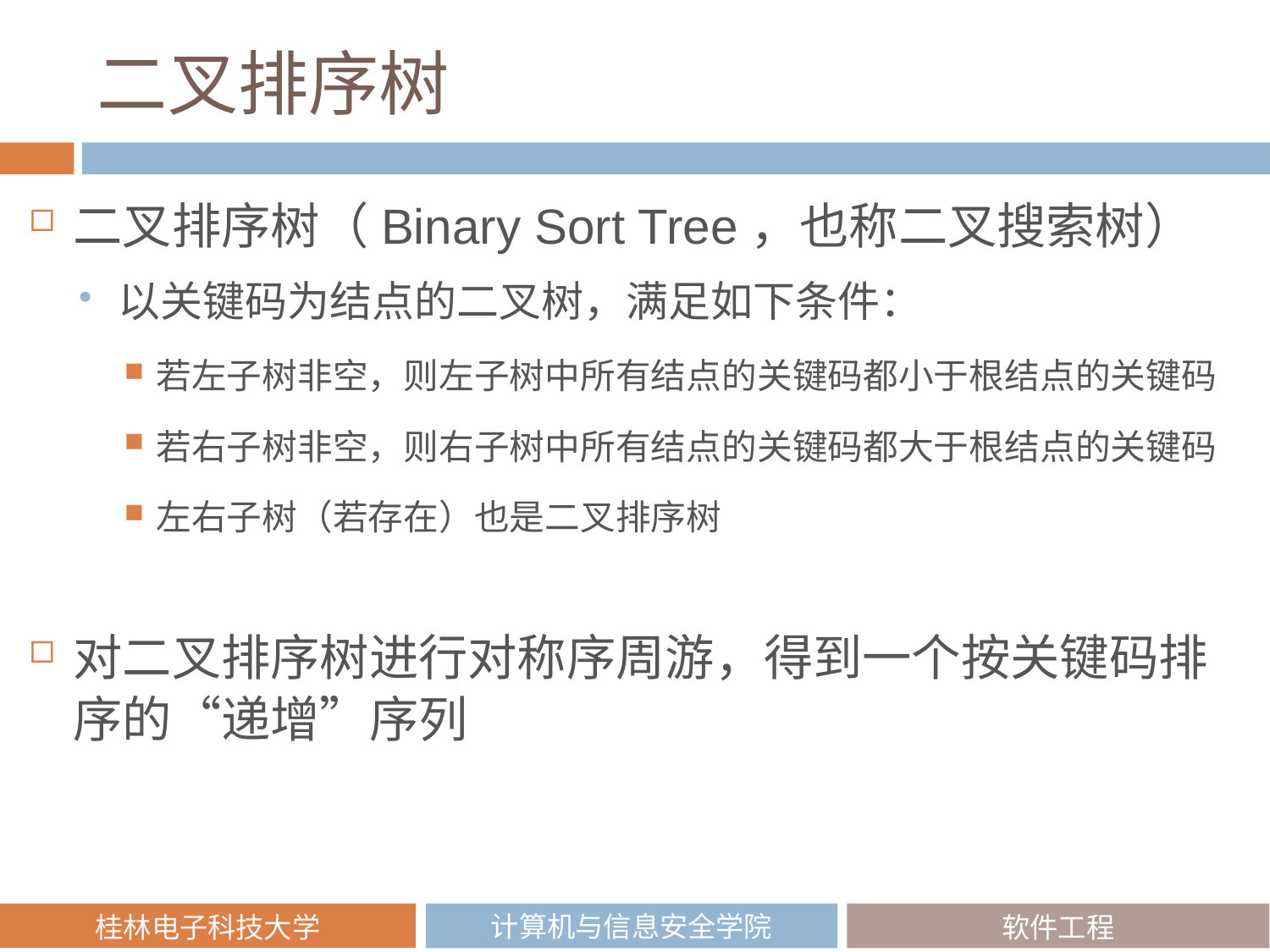

# 二叉排序树
二叉排序树（Binary Sort Tree，也称二叉搜索树）
以关键码为结点的二叉树，满足如下条件：
若左子树非空，则左子树中所有结点的关键码都小于根结点的关键码
若右子树非空，则右子树中所有结点的关键码都大于根结点的关键码
左右子树（若存在）也是二叉排序树

对二叉排序树进行对称序周游，得到一个按关键码排序的“递增”序列